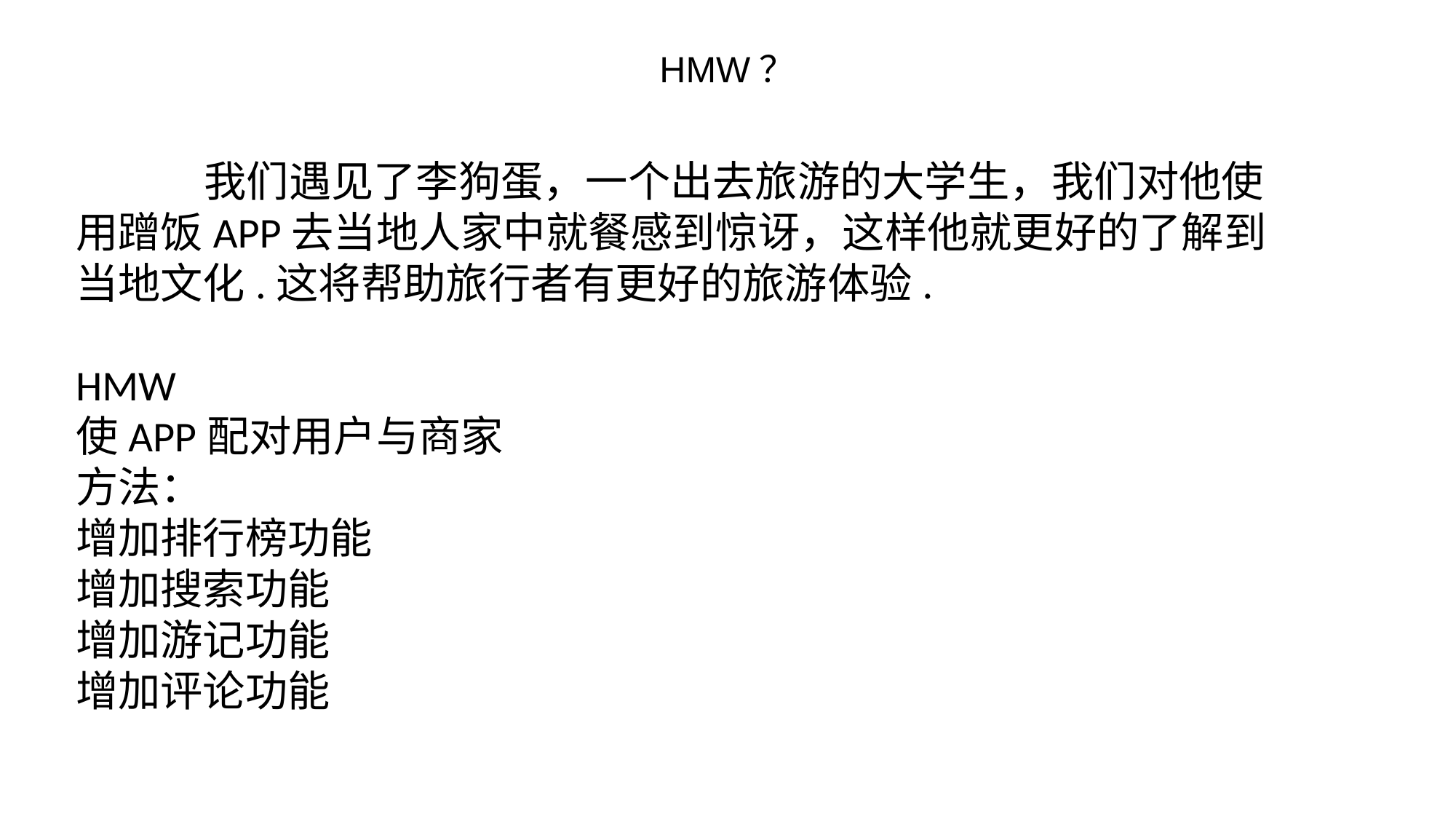

HMW？
          我们遇见了李狗蛋，一个出去旅游的大学生，我们对他使用蹭饭APP去当地人家中就餐感到惊讶，这样他就更好的了解到当地文化.这将帮助旅行者有更好的旅游体验.

HMW
使APP配对用户与商家
方法：
增加排行榜功能
增加搜索功能
增加游记功能
增加评论功能